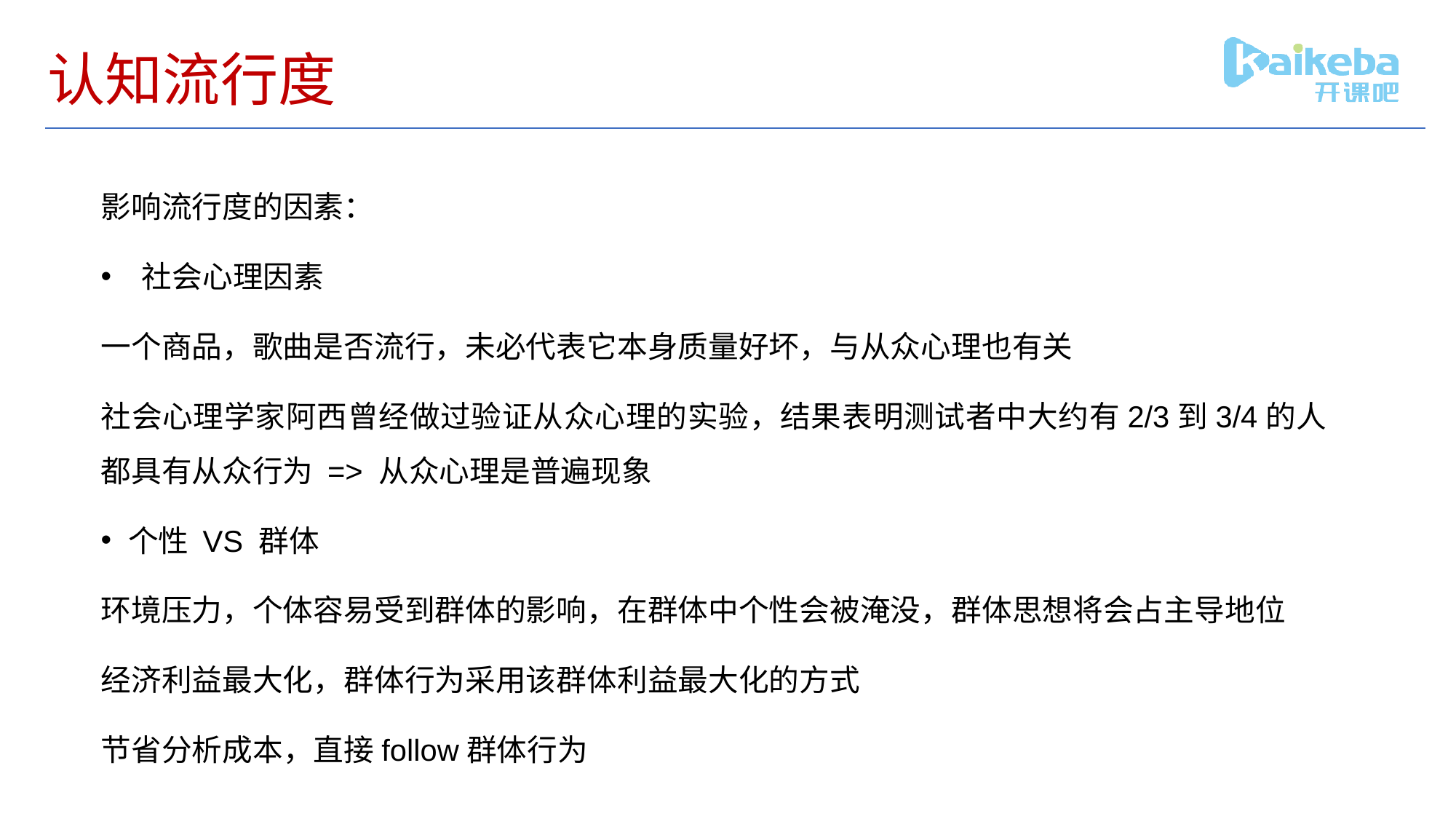

# 认知流行度
影响流行度的因素：
社会心理因素
一个商品，歌曲是否流行，未必代表它本身质量好坏，与从众心理也有关
社会心理学家阿西曾经做过验证从众心理的实验，结果表明测试者中大约有2/3到3/4的人都具有从众行为 => 从众心理是普遍现象
个性 VS 群体
环境压力，个体容易受到群体的影响，在群体中个性会被淹没，群体思想将会占主导地位
经济利益最大化，群体行为采用该群体利益最大化的方式
节省分析成本，直接follow群体行为